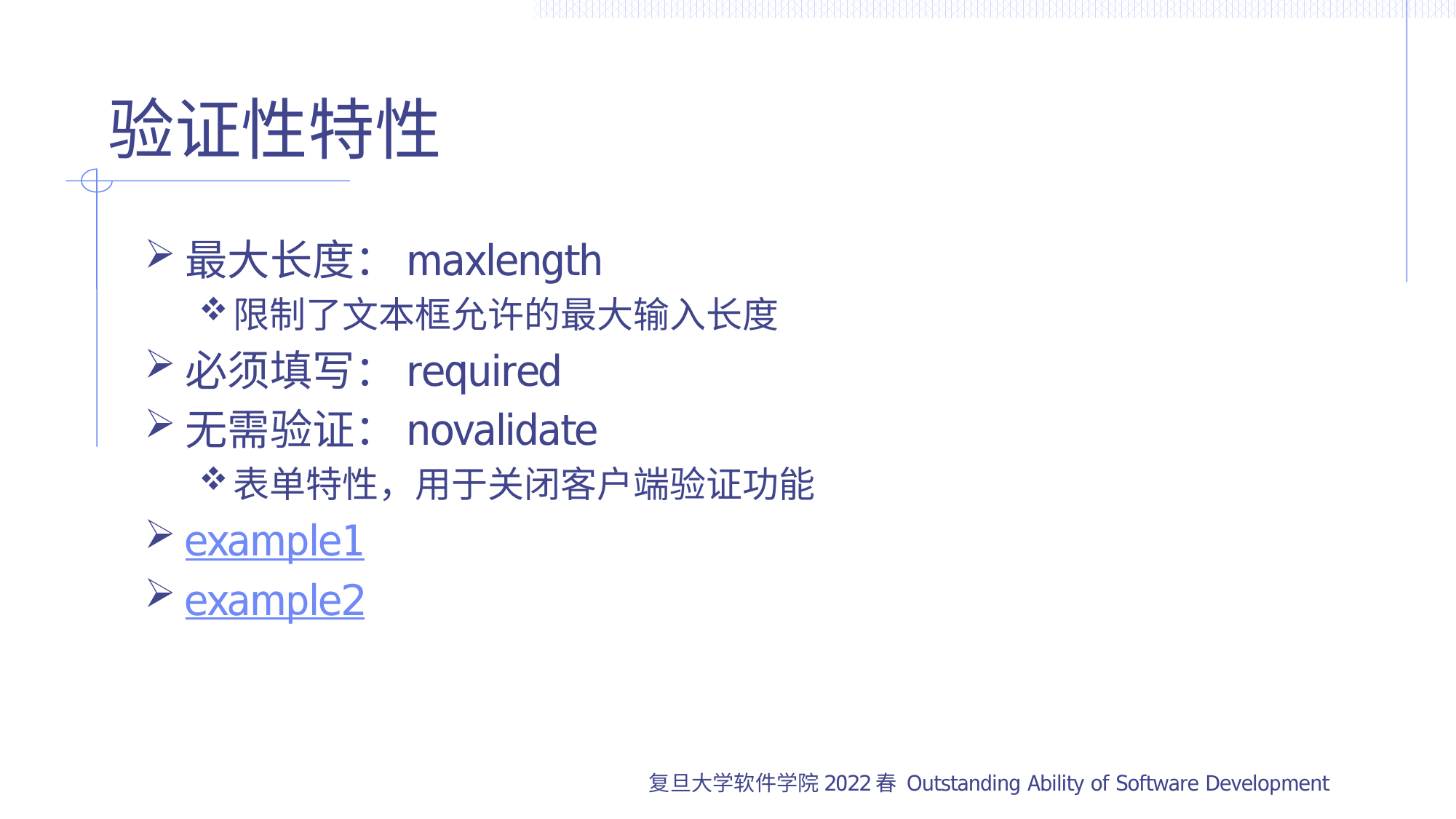

# 验证性特性
最大长度：maxlength
限制了文本框允许的最大输入长度
必须填写：required
无需验证：novalidate
表单特性，用于关闭客户端验证功能
example1
example2